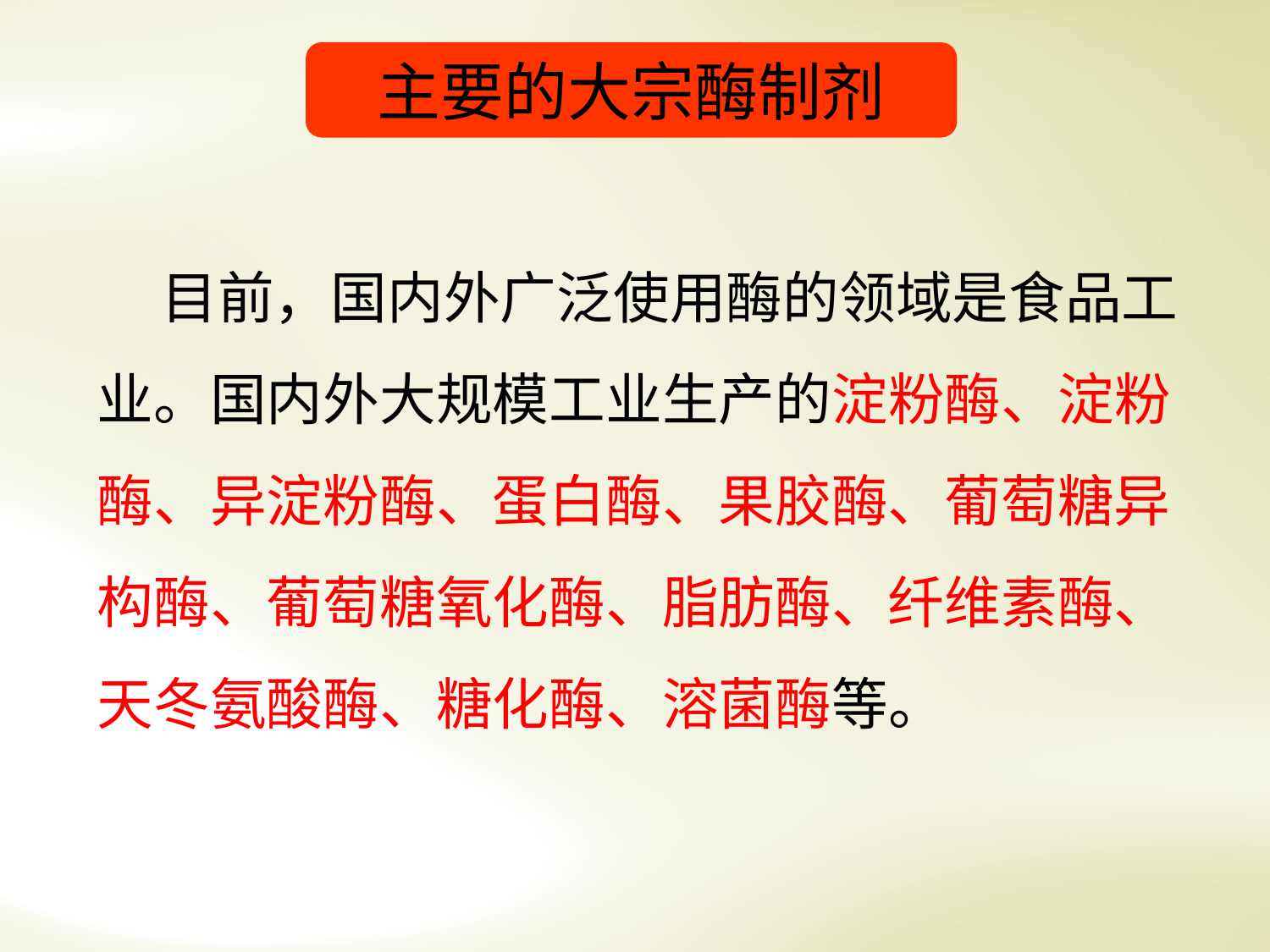

主要的大宗酶制剂
    目前，国内外广泛使用酶的领域是食品工业。国内外大规模工业生产的淀粉酶、淀粉酶、异淀粉酶、蛋白酶、果胶酶、葡萄糖异构酶、葡萄糖氧化酶、脂肪酶、纤维素酶、天冬氨酸酶、糖化酶、溶菌酶等。